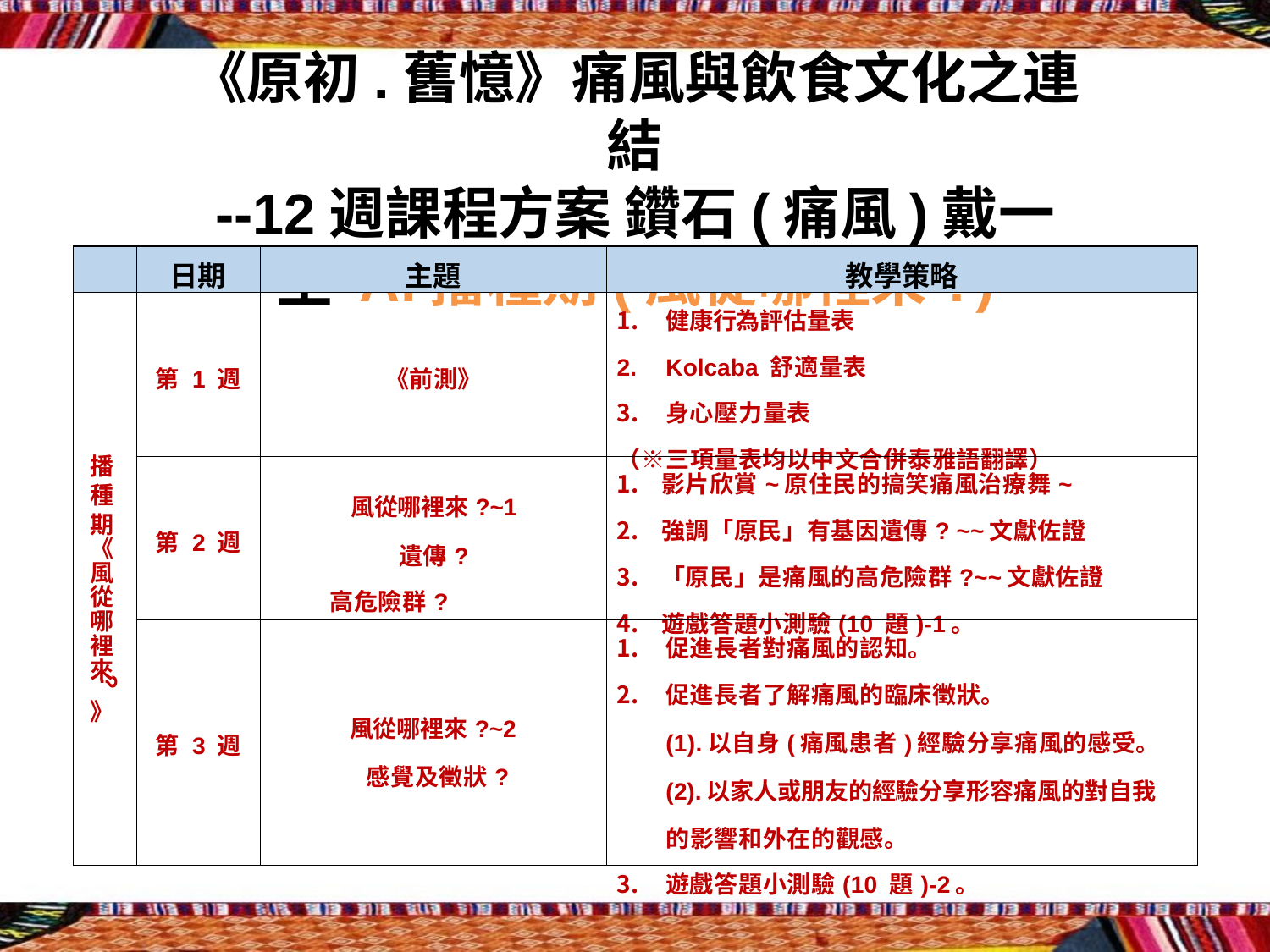

《原初.舊憶》痛風與飲食文化之連結
--12週課程方案 鑽石(痛風)戴一生 A.播種期(風從哪裡來?)
|  | 日期 | 主題 | 教學策略 |
| --- | --- | --- | --- |
| 播 種 期 《 風 從 哪 裡 來 》 | 第 1 週 | 《前測》 | 健康行為評估量表 Kolcaba 舒適量表 身心壓力量表 （※三項量表均以中文合併泰雅語翻譯） |
|  | 第 2 週 | 風從哪裡來?~1 遺傳? 高危險群? | 影片欣賞~原住民的搞笑痛風治療舞~ 強調「原民」有基因遺傳? ~~文獻佐證 「原民」是痛風的高危險群?~~文獻佐證 遊戲答題小測驗(10 題)-1。 |
|  | 第 3 週 | 風從哪裡來?~2 感覺及徵狀? | 促進長者對痛風的認知。 促進長者了解痛風的臨床徵狀。 (1).以自身(痛風患者)經驗分享痛風的感受。 (2).以家人或朋友的經驗分享形容痛風的對自我 的影響和外在的觀感。 遊戲答題小測驗(10 題)-2。 |
?